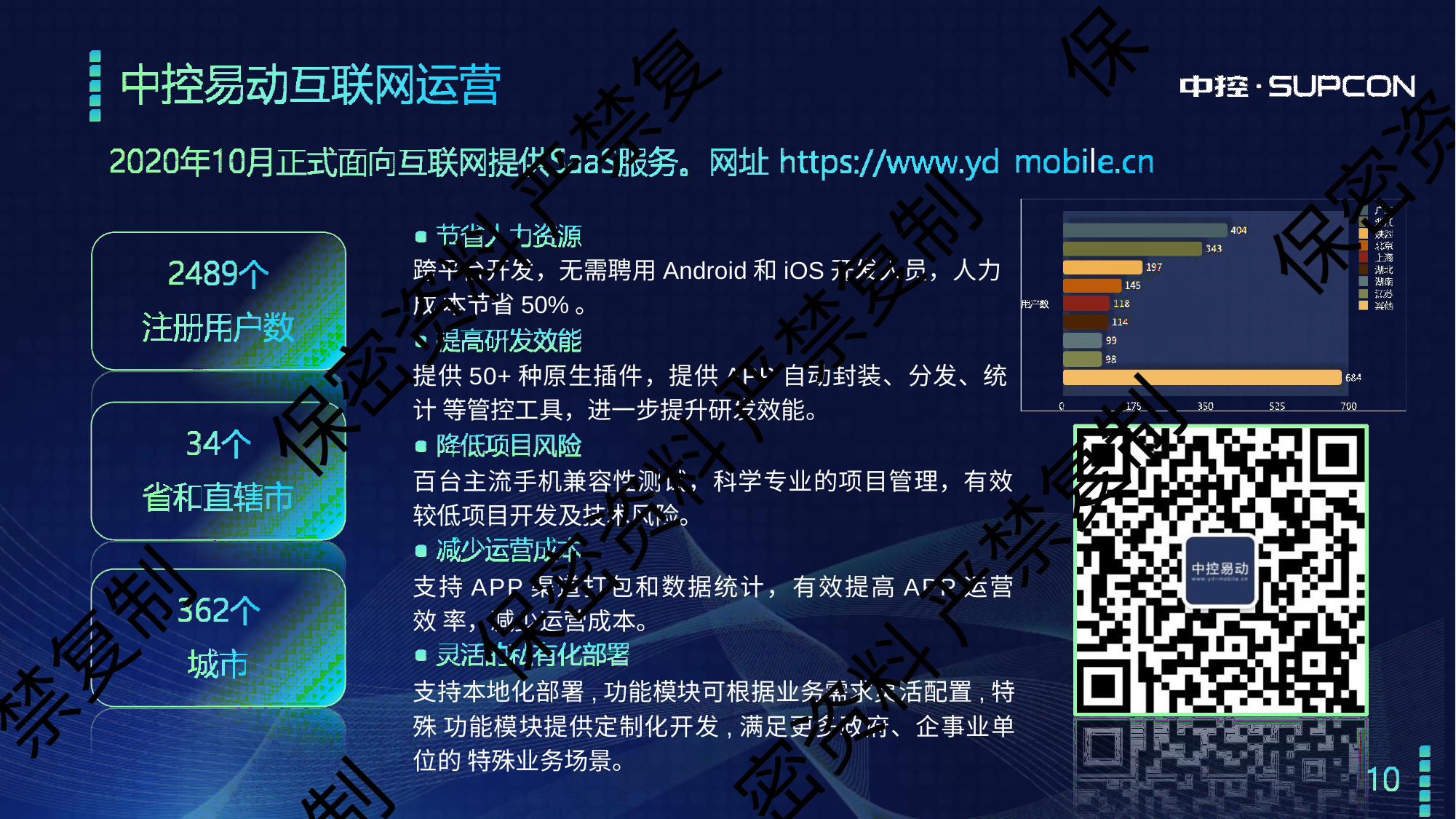

保

保密资

保密资料 严禁复

跨平台开发，无需聘用Android和iOS开发人员，人力成 本节省50%。

提供50+种原生插件，提供APP自动封装、分发、统计 等管控工具，进一步提升研发效能。

百台主流手机兼容性测试，科学专业的项目管理，有效 较低项目开发及技术风险。

支持APP渠道打包和数据统计，有效提高APP运营效 率，减少运营成本。

支持本地化部署,功能模块可根据业务需求灵活配置,特殊 功能模块提供定制化开发,满足更多政府、企事业单位的 特殊业务场景。

保密资料 严禁复制

密资料 严禁复制

禁复制

制